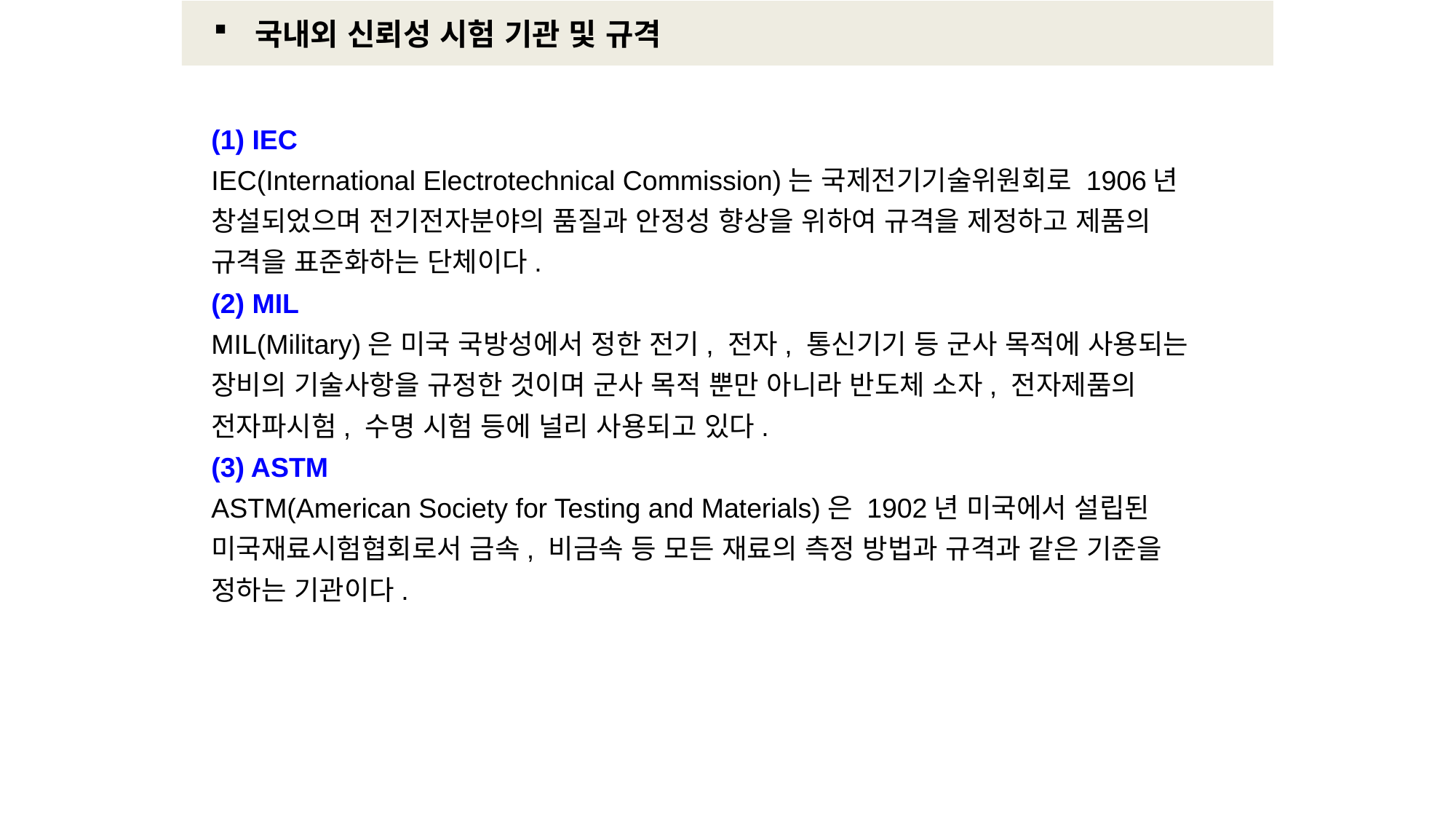

국내외 신뢰성 시험 기관 및 규격

(1) IEC
IEC(International Electrotechnical Commission)는 국제전기기술위원회로 1906년 창설되었으며 전기전자분야의 품질과 안정성 향상을 위하여 규격을 제정하고 제품의 규격을 표준화하는 단체이다.
(2) MIL
MIL(Military)은 미국 국방성에서 정한 전기, 전자, 통신기기 등 군사 목적에 사용되는 장비의 기술사항을 규정한 것이며 군사 목적 뿐만 아니라 반도체 소자, 전자제품의 전자파시험, 수명 시험 등에 널리 사용되고 있다.
(3) ASTM
ASTM(American Society for Testing and Materials)은 1902년 미국에서 설립된 미국재료시험협회로서 금속, 비금속 등 모든 재료의 측정 방법과 규격과 같은 기준을 정하는 기관이다.